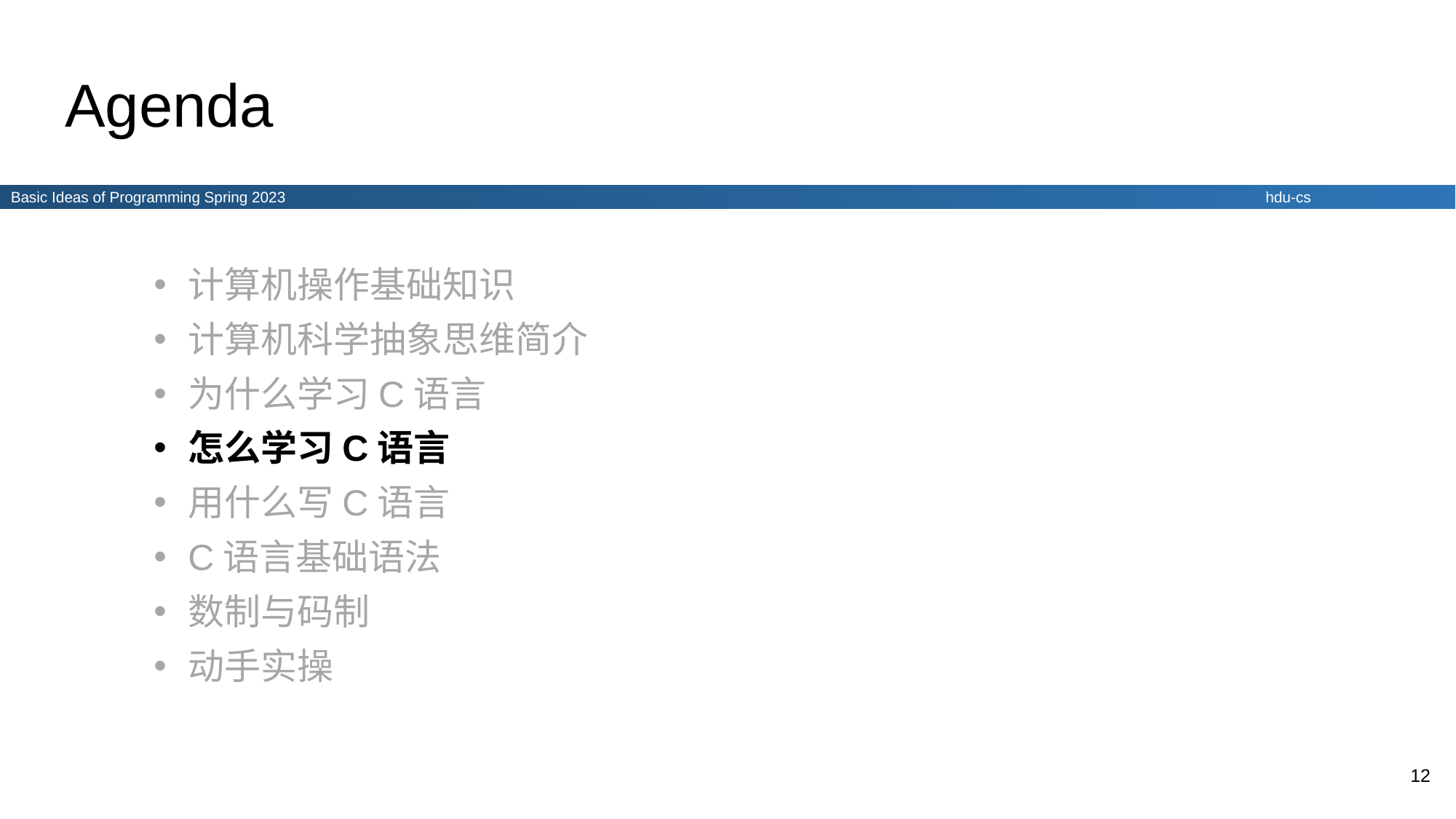

# Agenda
计算机操作基础知识
计算机科学抽象思维简介
为什么学习C语言
怎么学习C语言
用什么写C语言
C语言基础语法
数制与码制
动手实操